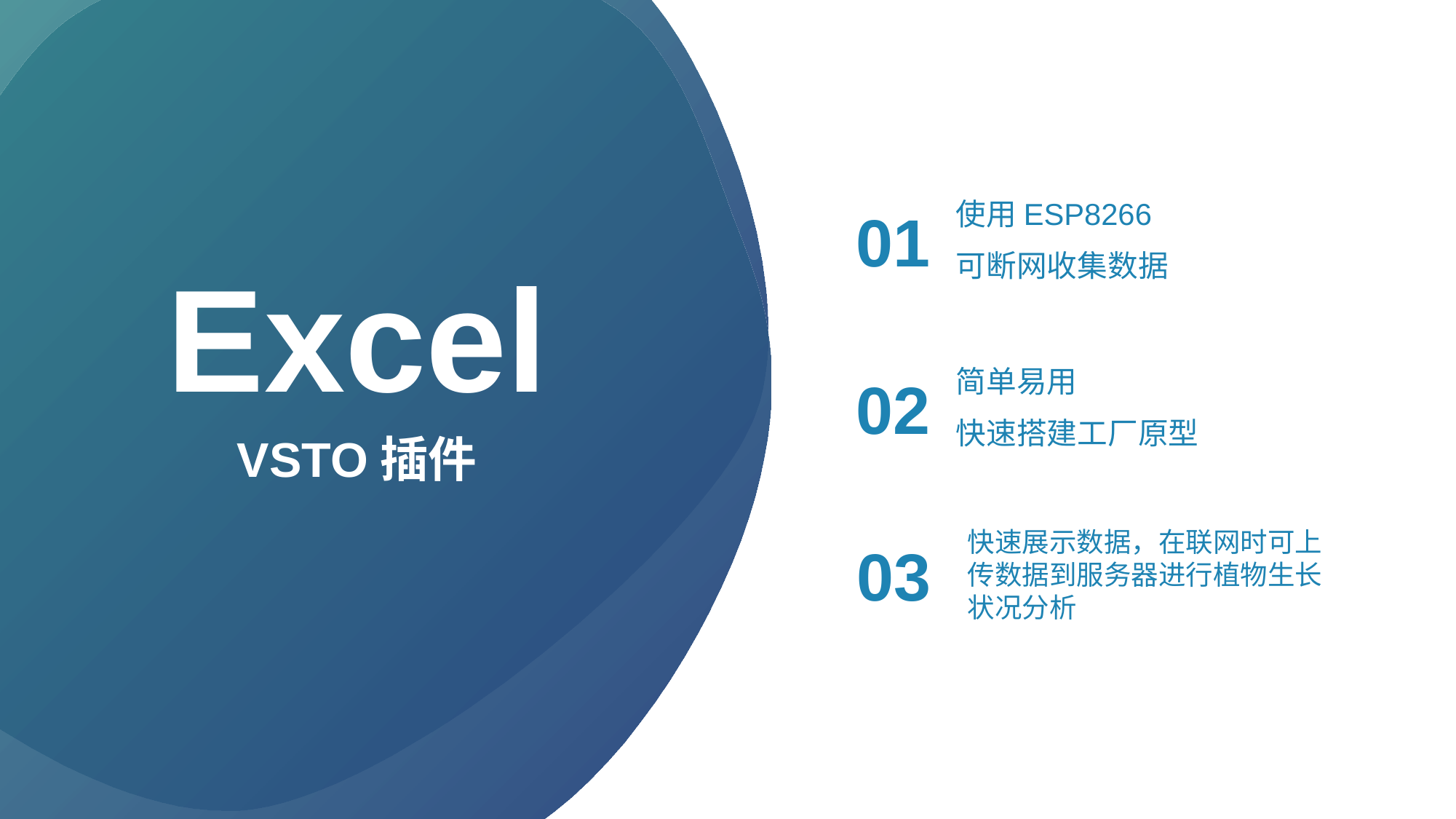

使用ESP8266
可断网收集数据
01
Excel

简单易用
快速搭建工厂原型
02
VSTO插件
快速展示数据，在联网时可上传数据到服务器进行植物生长状况分析
03